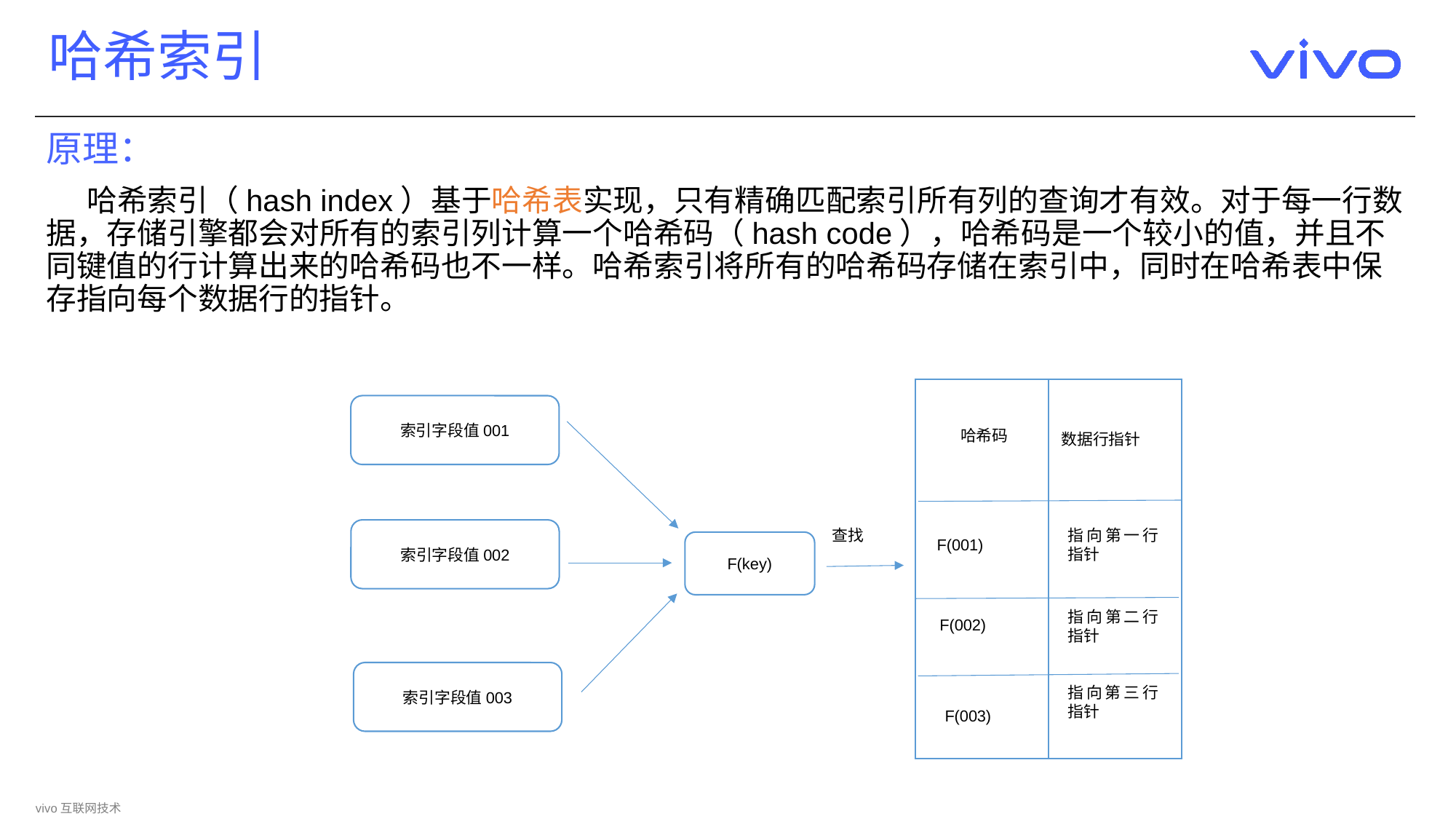

# 哈希索引
原理：
     哈希索引（hash index）基于哈希表实现，只有精确匹配索引所有列的查询才有效。对于每一行数据，存储引擎都会对所有的索引列计算一个哈希码（hash code），哈希码是一个较小的值，并且不同键值的行计算出来的哈希码也不一样。哈希索引将所有的哈希码存储在索引中，同时在哈希表中保存指向每个数据行的指针。

索引字段值001
哈希码
数据行指针
索引字段值002
查找
指向第一行指针
F(001)
F(key)
指向第二行指针
F(002)
索引字段值003
指向第三行指针
F(003)